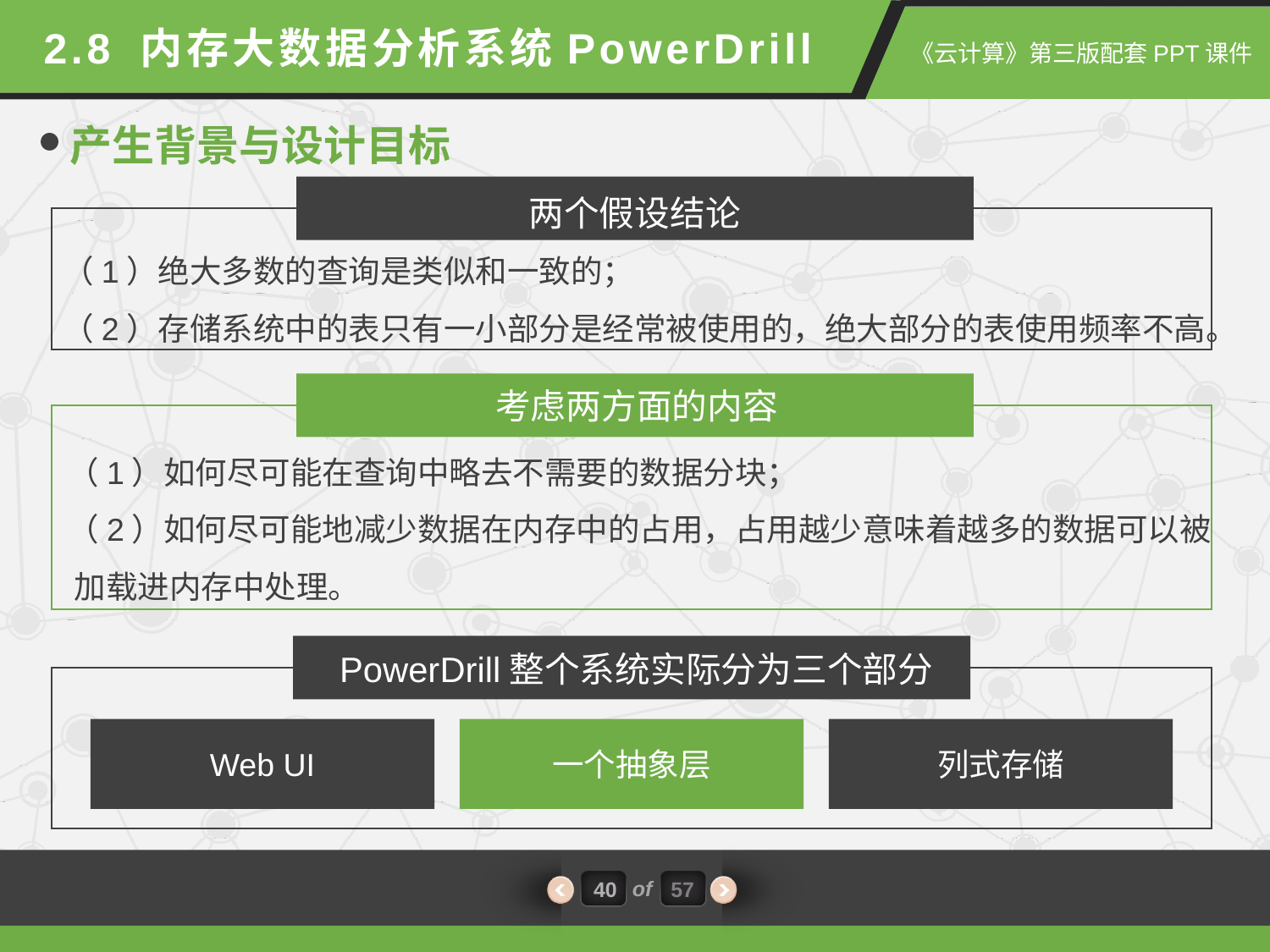

2.8 内存大数据分析系统PowerDrill
产生背景与设计目标

两个假设结论

（1）绝大多数的查询是类似和一致的；
（2）存储系统中的表只有一小部分是经常被使用的，绝大部分的表使用频率不高。

考虑两方面的内容

（1）如何尽可能在查询中略去不需要的数据分块；
（2）如何尽可能地减少数据在内存中的占用，占用越少意味着越多的数据可以被  加载进内存中处理。

PowerDrill整个系统实际分为三个部分

Web UI
一个抽象层
列式存储
40